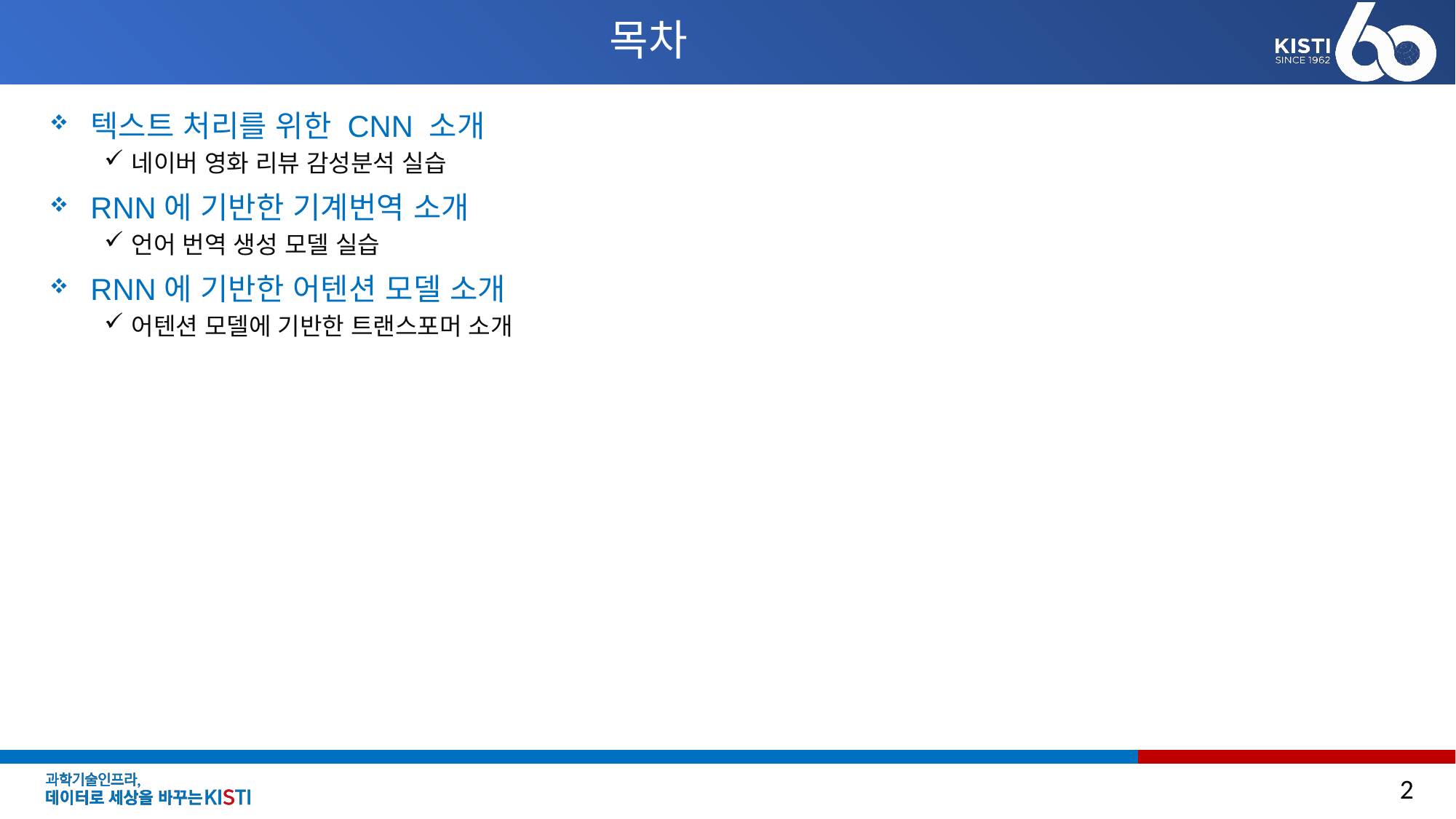

# 목차
텍스트 처리를 위한 CNN 소개
네이버 영화 리뷰 감성분석 실습
RNN에 기반한 기계번역 소개
언어 번역 생성 모델 실습
RNN에 기반한 어텐션 모델 소개
어텐션 모델에 기반한 트랜스포머 소개
2